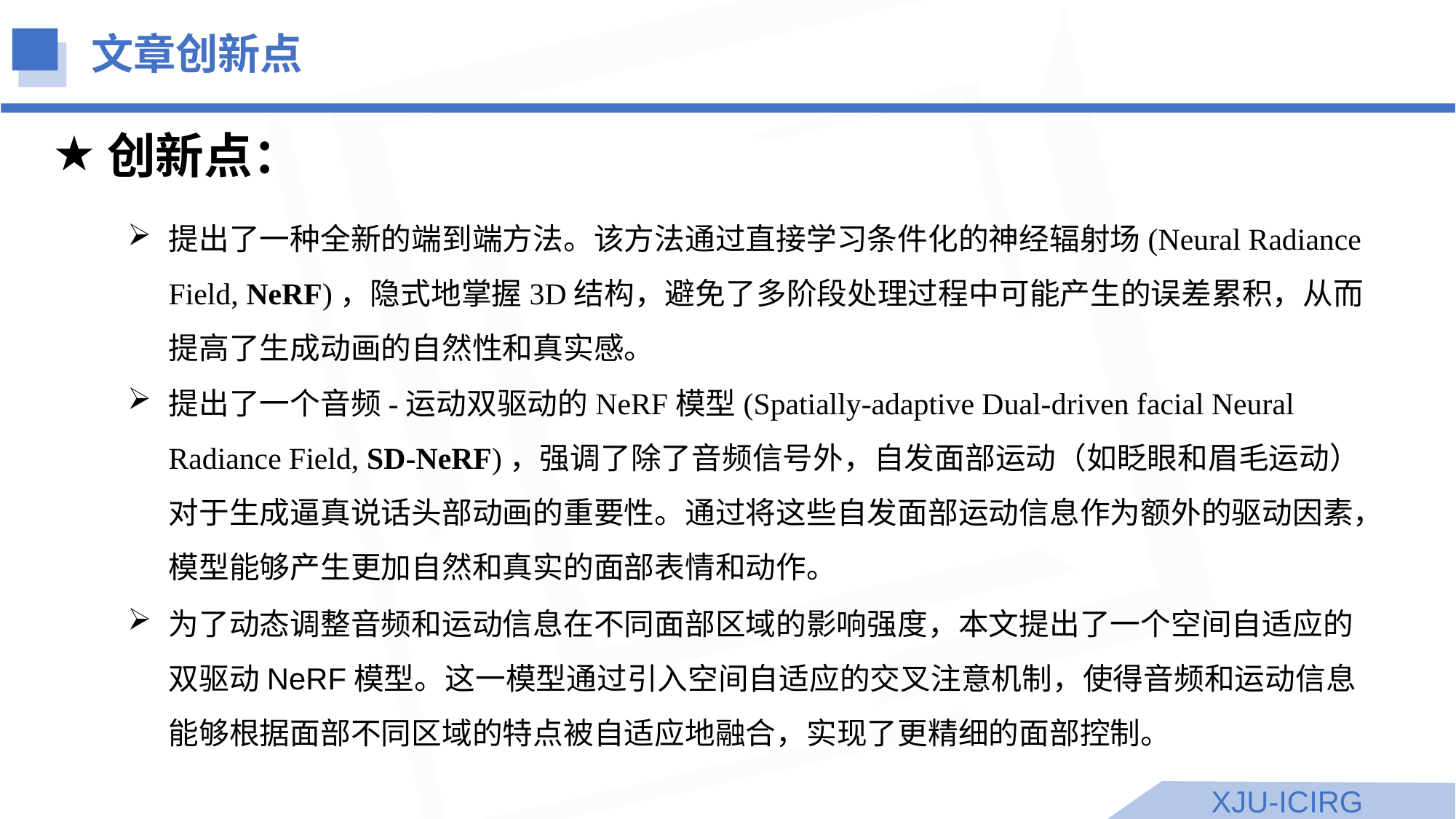

文章创新点

创新点：
提出了一种全新的端到端方法。该方法通过直接学习条件化的神经辐射场(Neural Radiance Field, NeRF)，隐式地掌握3D结构，避免了多阶段处理过程中可能产生的误差累积，从而提高了生成动画的自然性和真实感。
提出了一个音频-运动双驱动的NeRF模型(Spatially-adaptive Dual-driven facial Neural Radiance Field, SD-NeRF)，强调了除了音频信号外，自发面部运动（如眨眼和眉毛运动）对于生成逼真说话头部动画的重要性。通过将这些自发面部运动信息作为额外的驱动因素，模型能够产生更加自然和真实的面部表情和动作。
为了动态调整音频和运动信息在不同面部区域的影响强度，本文提出了一个空间自适应的双驱动NeRF模型。这一模型通过引入空间自适应的交叉注意机制，使得音频和运动信息能够根据面部不同区域的特点被自适应地融合，实现了更精细的面部控制。
XJU-ICIRG